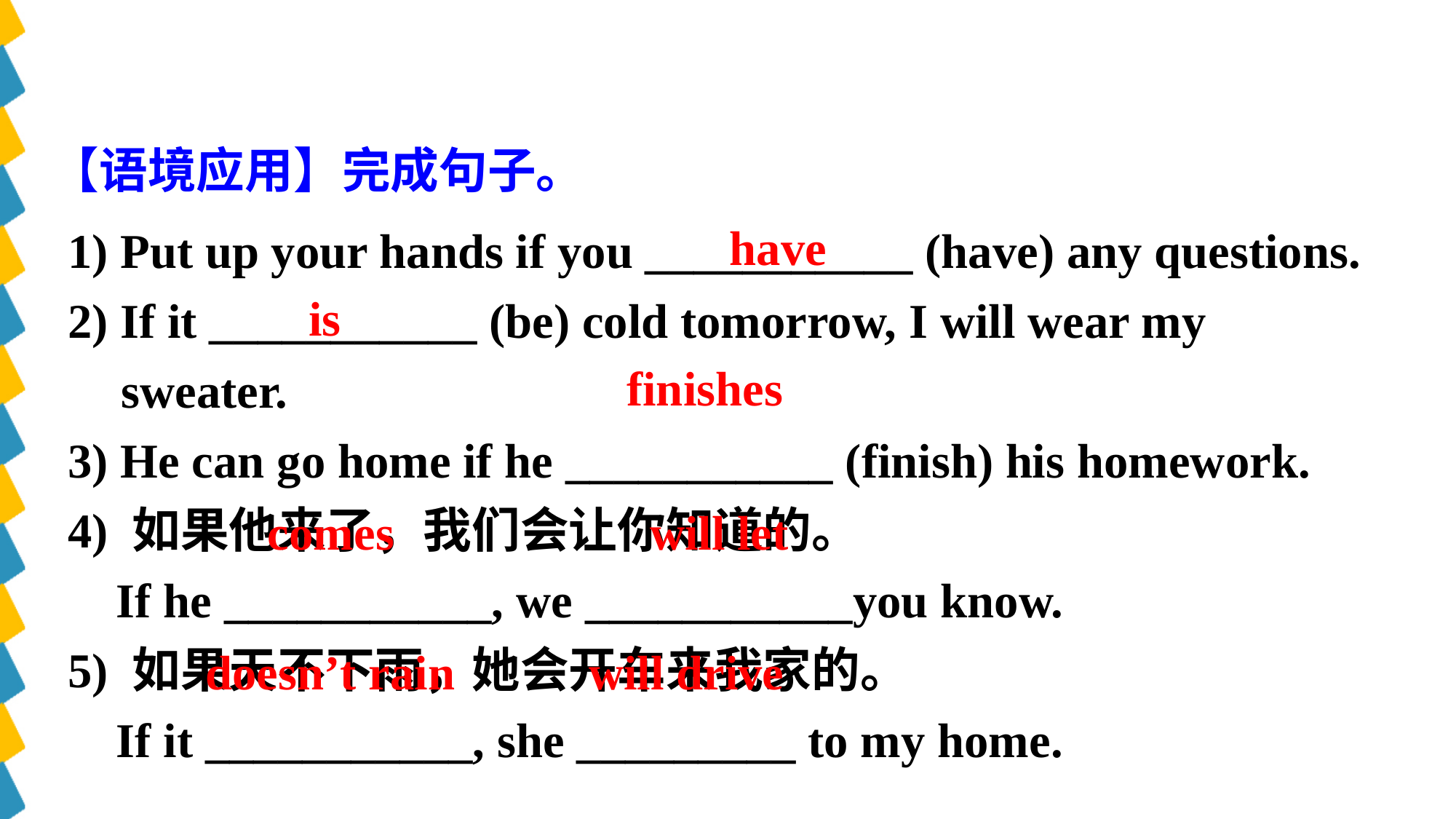

【语境应用】完成句子。
1) Put up your hands if you ___________ (have) any questions.
2) If it ___________ (be) cold tomorrow, I will wear my sweater.
3) He can go home if he ___________ (finish) his homework.
4) 如果他来了，我们会让你知道的。
    If he ___________, we ___________you know.
5) 如果天不下雨，她会开车来我家的。
    If it ___________, she _________ to my home.
have
is
finishes
comes                     will let
doesn’t rain           will drive